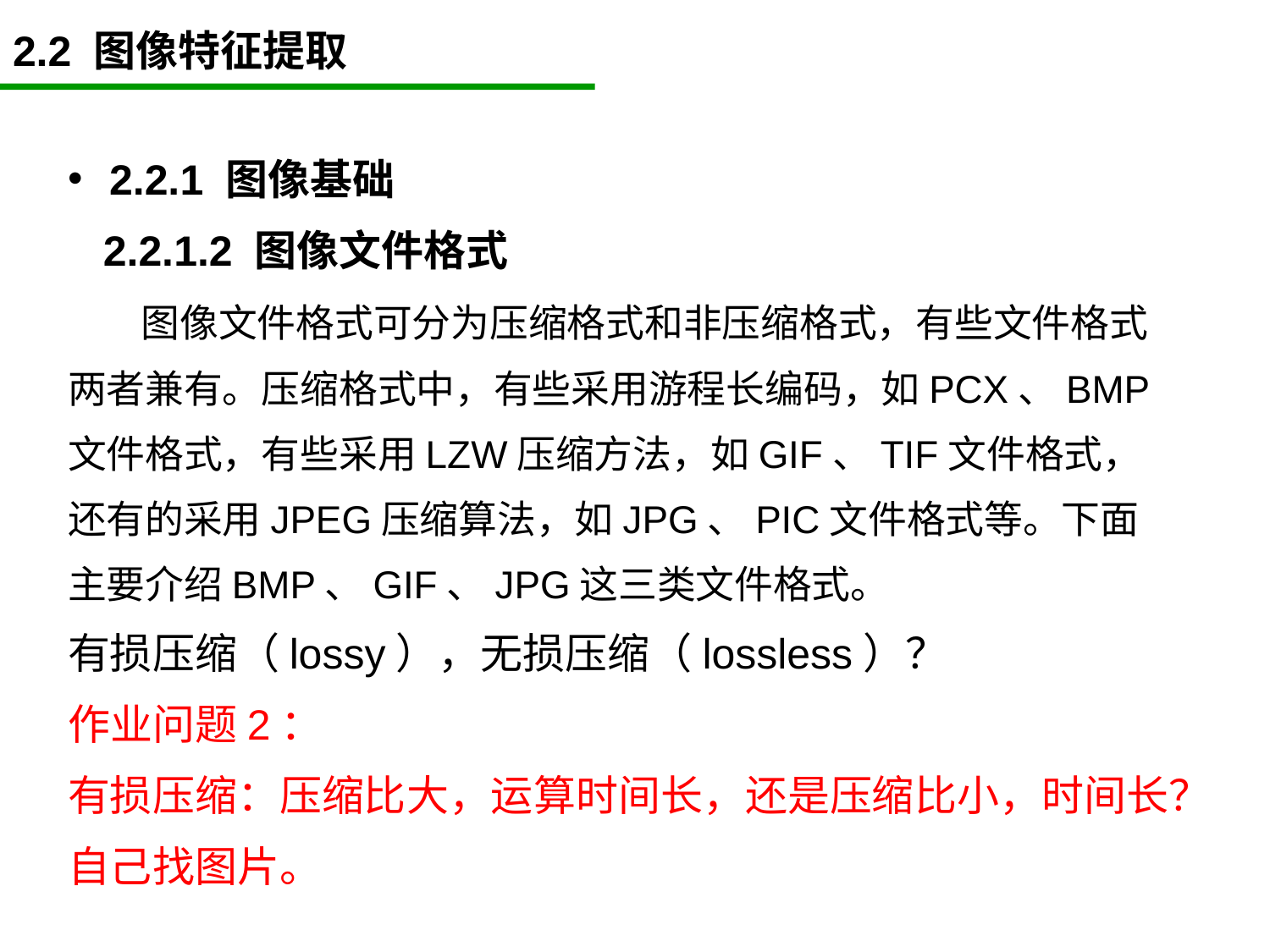

# 2.2 图像特征提取
2.2.1 图像基础
    2.2.1.2 图像文件格式
       图像文件格式可分为压缩格式和非压缩格式，有些文件格式两者兼有。压缩格式中，有些采用游程长编码，如PCX、BMP文件格式，有些采用LZW压缩方法，如GIF、TIF文件格式，还有的采用JPEG压缩算法，如JPG、PIC文件格式等。下面主要介绍BMP、GIF、JPG这三类文件格式。
有损压缩（lossy），无损压缩（lossless）？
作业问题2：
有损压缩：压缩比大，运算时间长，还是压缩比小，时间长？
自己找图片。